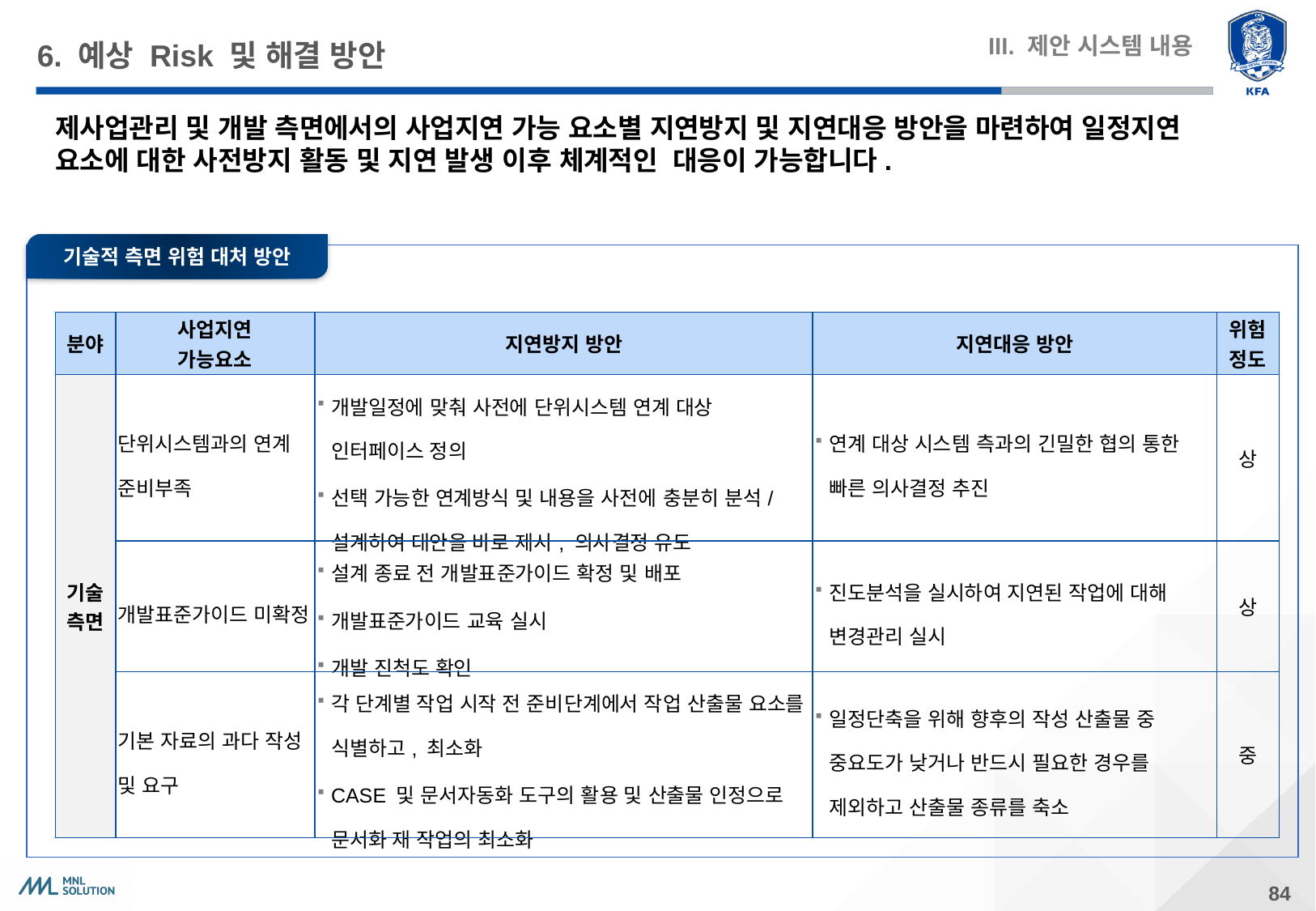

# 6. 예상 Risk 및 해결 방안
III. 제안 시스템 내용
제사업관리 및 개발 측면에서의 사업지연 가능 요소별 지연방지 및 지연대응 방안을 마련하여 일정지연 요소에 대한 사전방지 활동 및 지연 발생 이후 체계적인  대응이 가능합니다.
기술적 측면 위험 대처 방안

| 분야 | 사업지연 가능요소 | 지연방지 방안 | 지연대응 방안 | 위험 정도 |
| --- | --- | --- | --- | --- |
| 기술 측면 | 단위시스템과의 연계 준비부족 | 개발일정에 맞춰 사전에 단위시스템 연계 대상 인터페이스 정의 선택 가능한 연계방식 및 내용을 사전에 충분히 분석/설계하여 대안을 바로 제시, 의사결정 유도 | 연계 대상 시스템 측과의 긴밀한 협의 통한 빠른 의사결정 추진 | 상 |
|  | 개발표준가이드 미확정 | 설계 종료 전 개발표준가이드 확정 및 배포 개발표준가이드 교육 실시 개발 진척도 확인 | 진도분석을 실시하여 지연된 작업에 대해 변경관리 실시 | 상 |
|  | 기본 자료의 과다 작성 및 요구 | 각 단계별 작업 시작 전 준비단계에서 작업 산출물 요소를 식별하고, 최소화 CASE 및 문서자동화 도구의 활용 및 산출물 인정으로 문서화 재 작업의 최소화 | 일정단축을 위해 향후의 작성 산출물 중 중요도가 낮거나 반드시 필요한 경우를 제외하고 산출물 종류를 축소 | 중 |